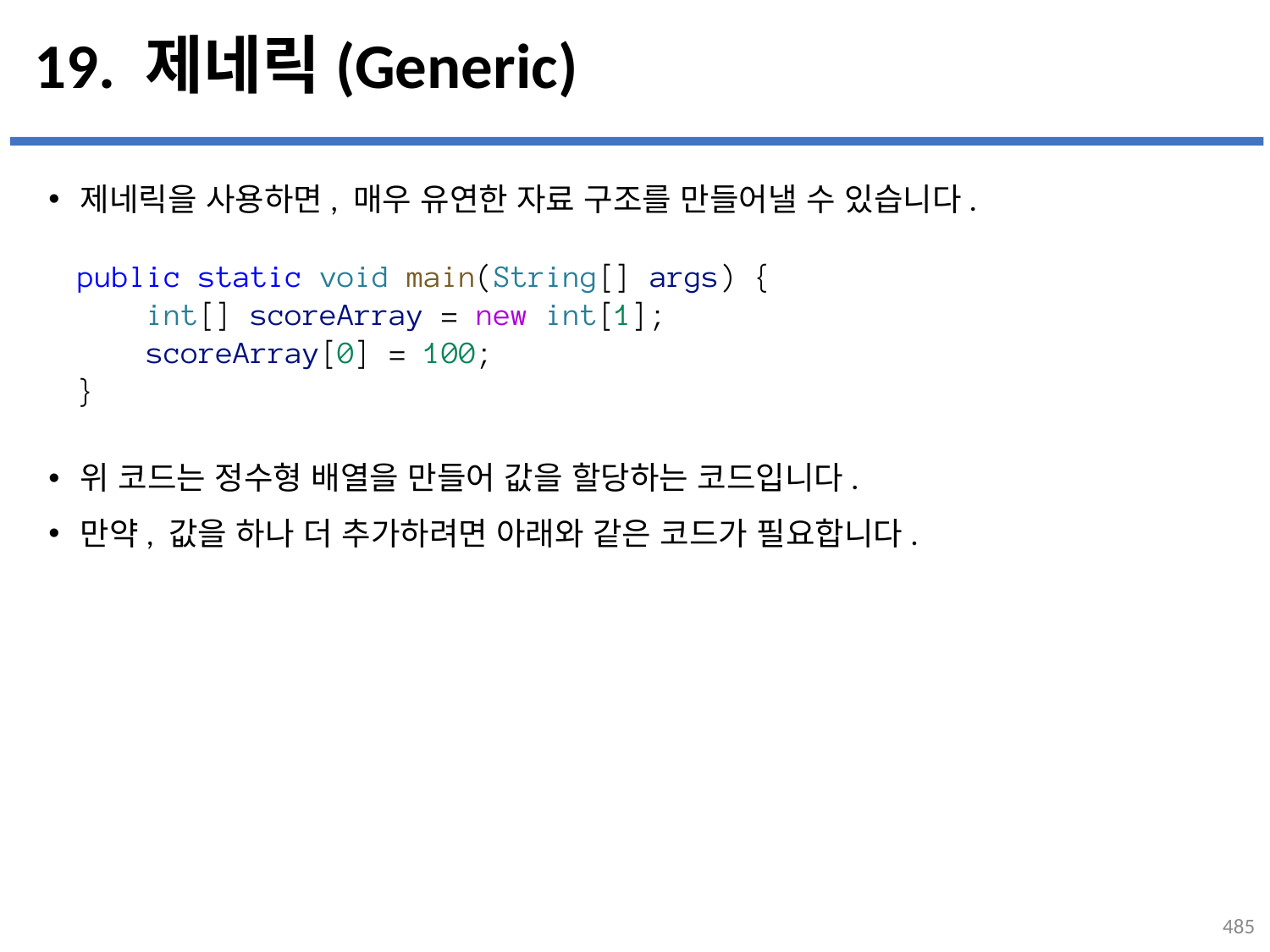

# 19. 제네릭(Generic)
제네릭을 사용하면, 매우 유연한 자료 구조를 만들어낼 수 있습니다.

위 코드는 정수형 배열을 만들어 값을 할당하는 코드입니다.
만약, 값을 하나 더 추가하려면 아래와 같은 코드가 필요합니다.

public static void main(String[] args) {
    int[] scoreArray = new int[1];
    scoreArray[0] = 100;
}
...

설명
485